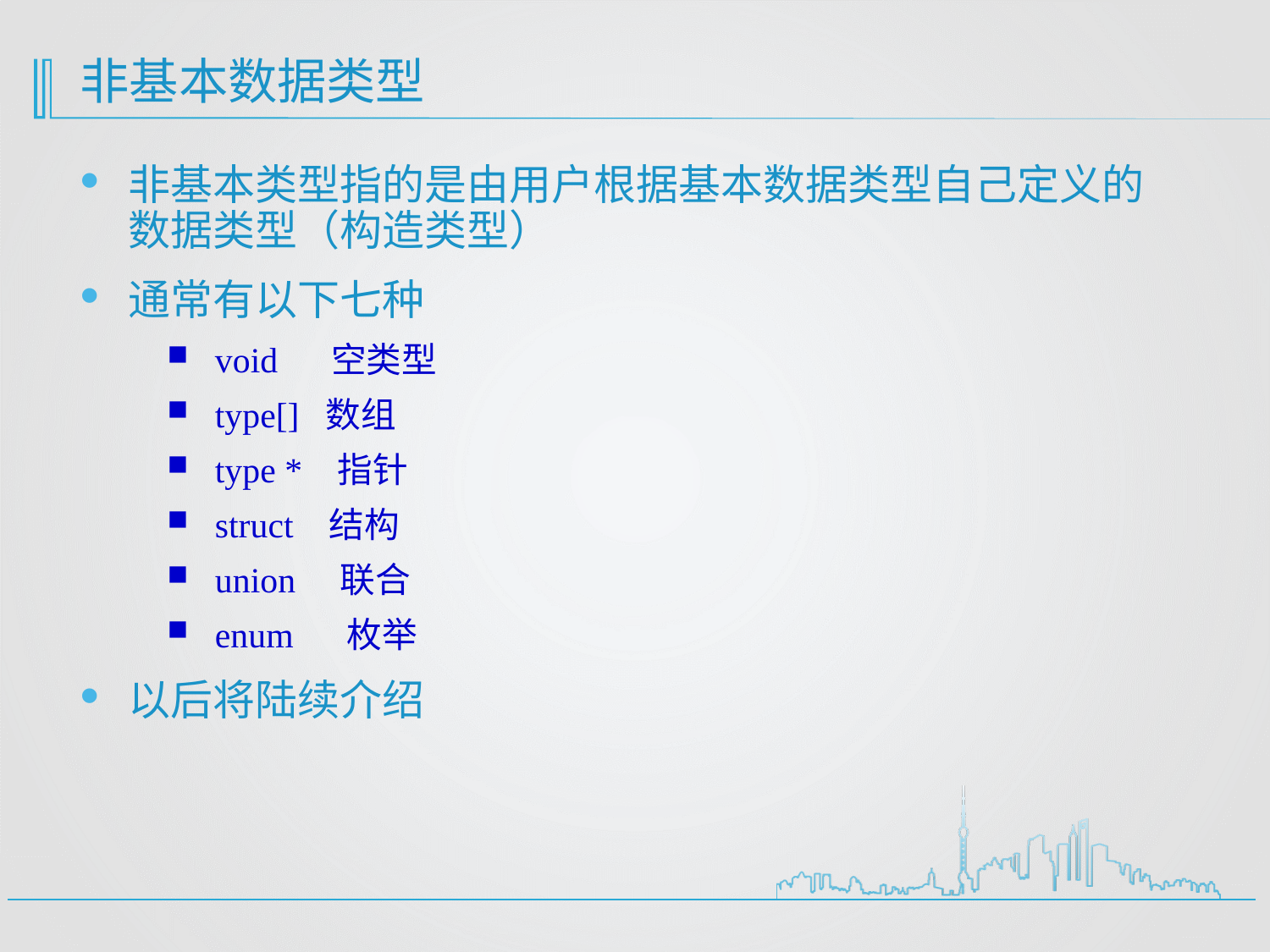

# 非基本数据类型
非基本类型指的是由用户根据基本数据类型自己定义的数据类型（构造类型）
通常有以下七种
void     空类型
type[]  数组
type *   指针
struct   结构
union    联合
enum     枚举
以后将陆续介绍